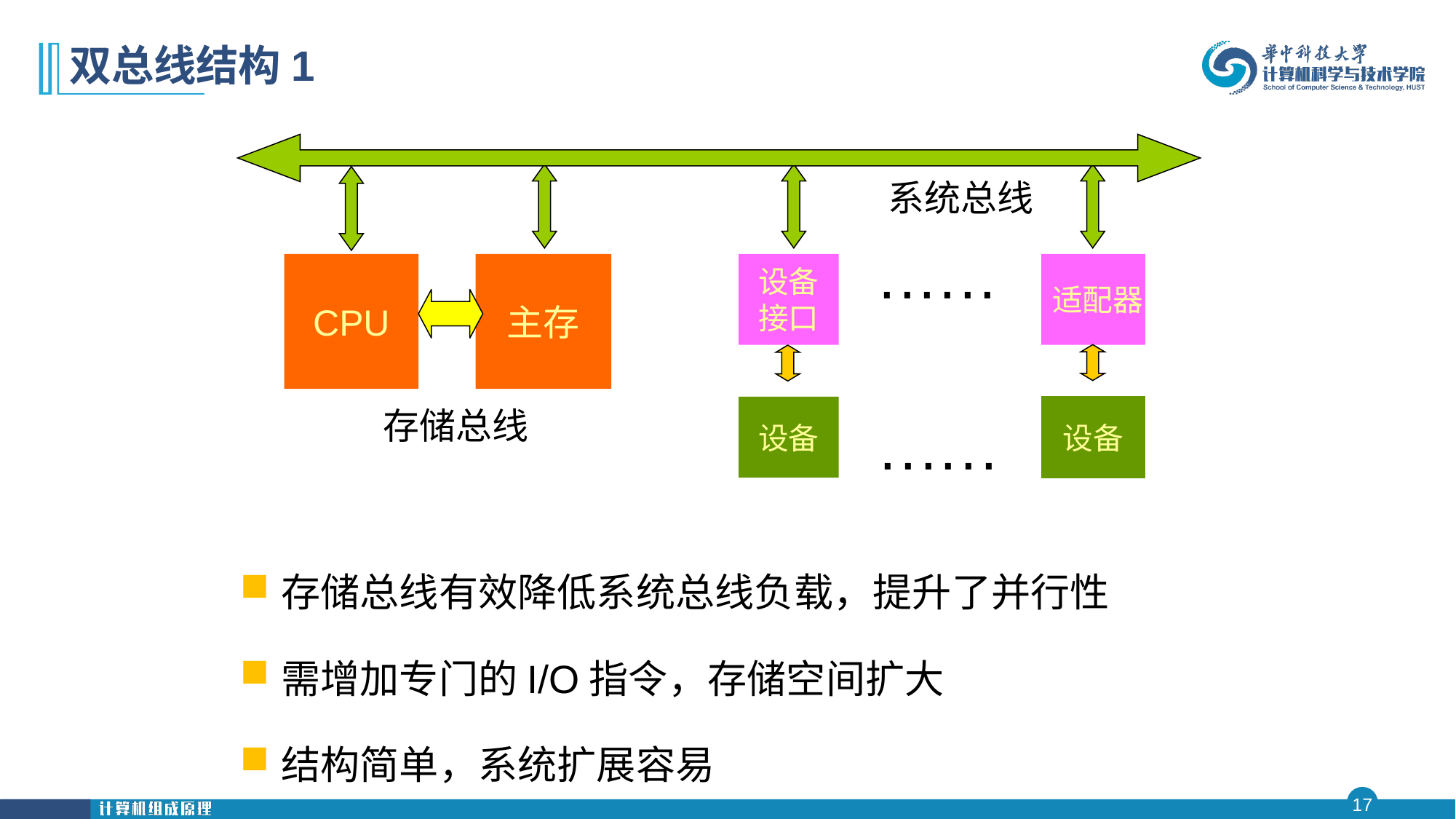

# 双总线结构1

 系统总线
······
设备
接口
适配器
CPU
主存

设备
设备
存储总线
······
存储总线有效降低系统总线负载，提升了并行性
需增加专门的I/O指令，存储空间扩大
结构简单，系统扩展容易